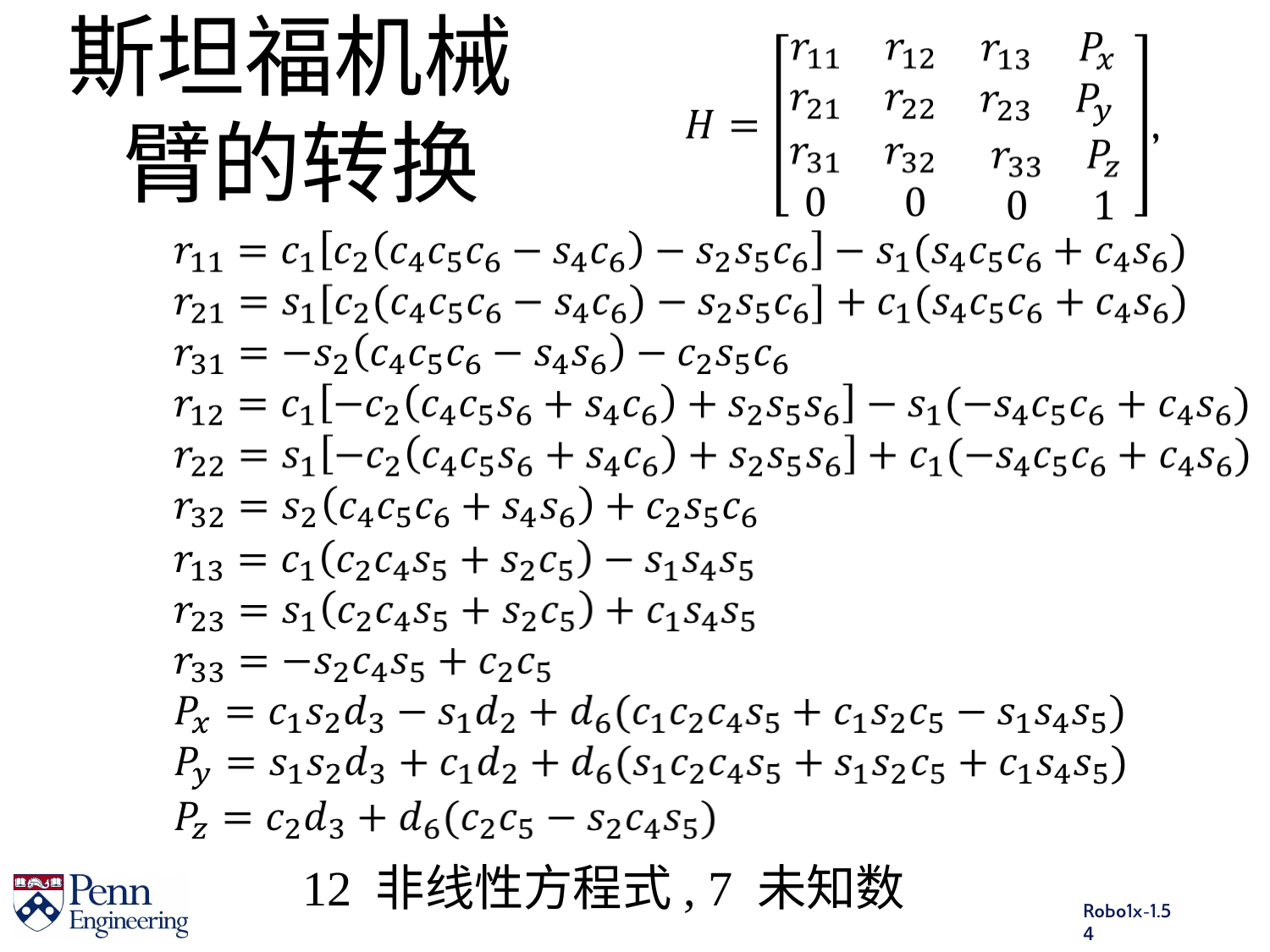

斯坦福机械臂的转换

12 非线性方程式, 7 未知数
Robo1x-1.5	4